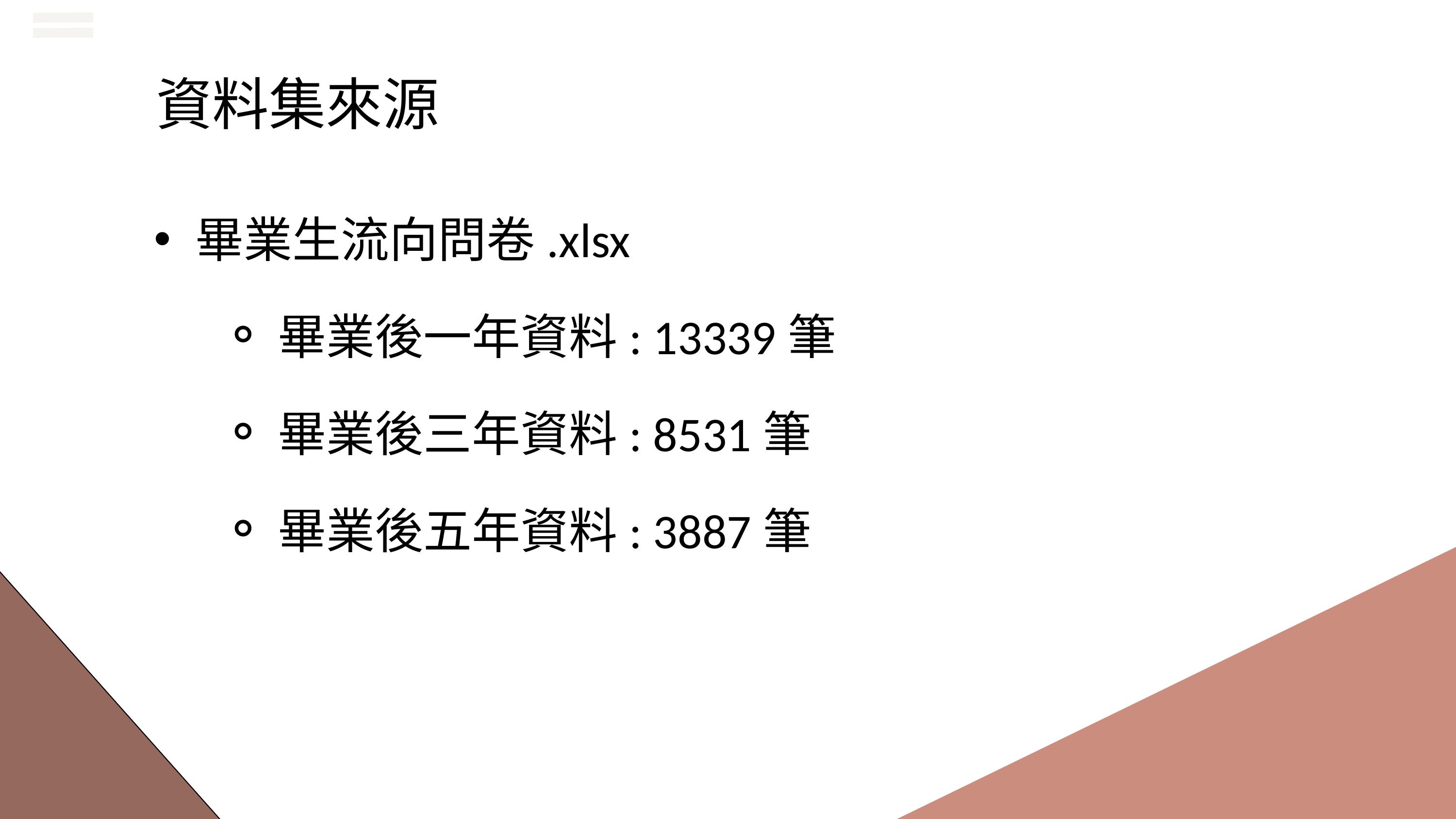

資料集來源
畢業生流向問卷.xlsx
畢業後一年資料: 13339筆
畢業後三年資料: 8531筆
畢業後五年資料: 3887筆